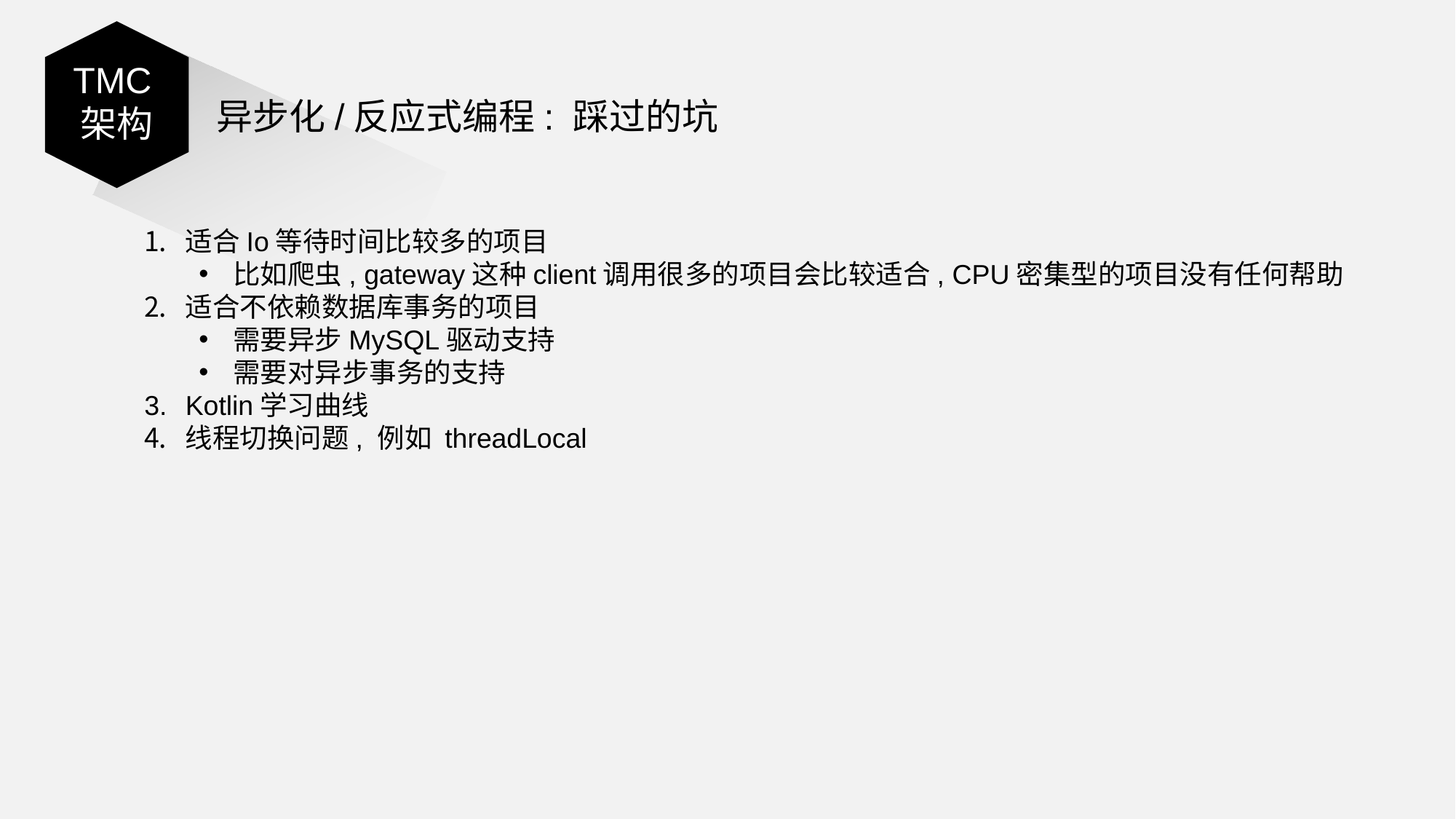

TMC架构
异步化/反应式编程: 踩过的坑
适合Io等待时间比较多的项目
比如爬虫, gateway这种client调用很多的项目会比较适合, CPU密集型的项目没有任何帮助
适合不依赖数据库事务的项目
需要异步MySQL驱动支持
需要对异步事务的支持
Kotlin学习曲线
线程切换问题, 例如 threadLocal